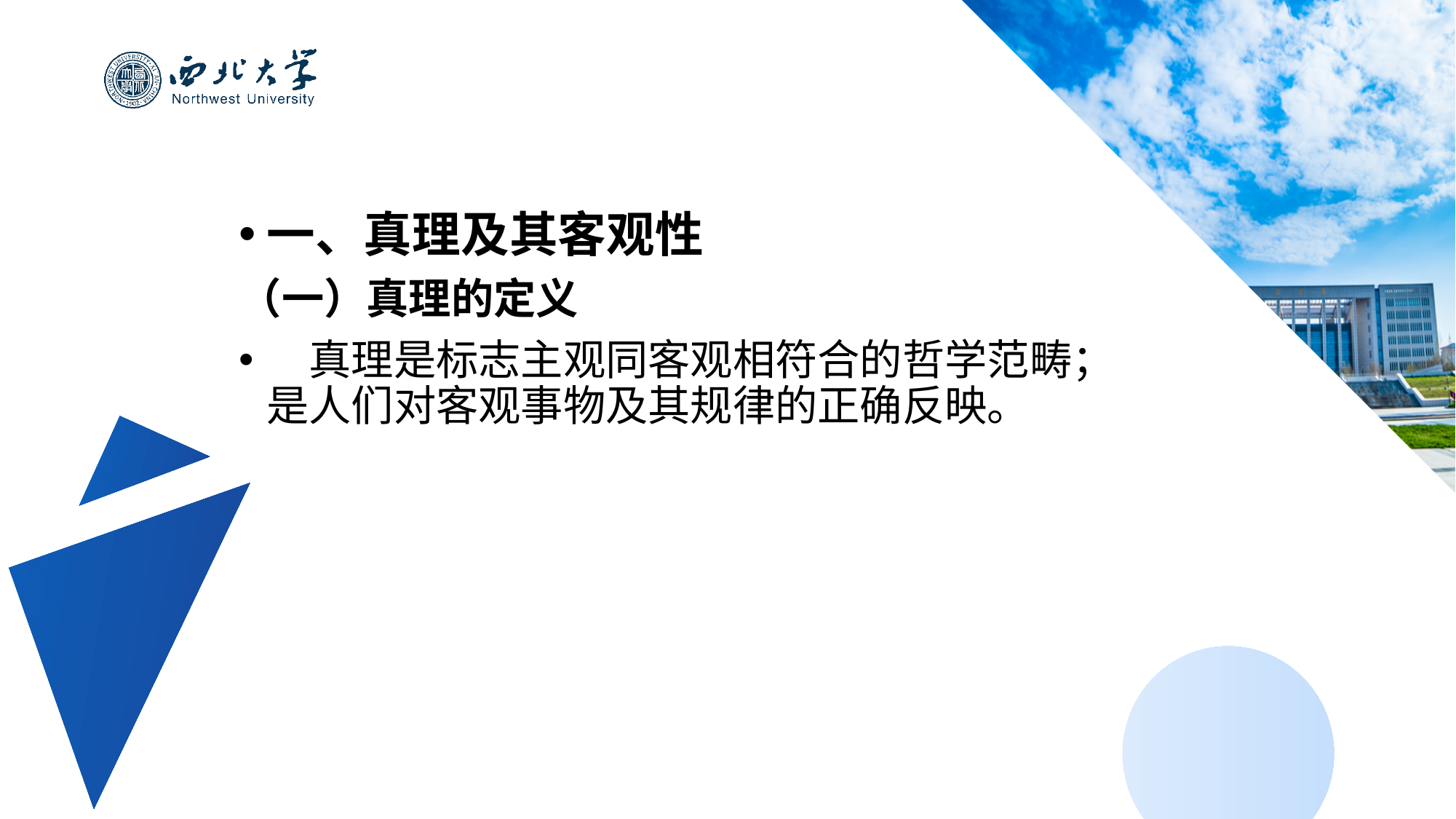

一、真理及其客观性
（一）真理的定义
　真理是标志主观同客观相符合的哲学范畴；是人们对客观事物及其规律的正确反映。